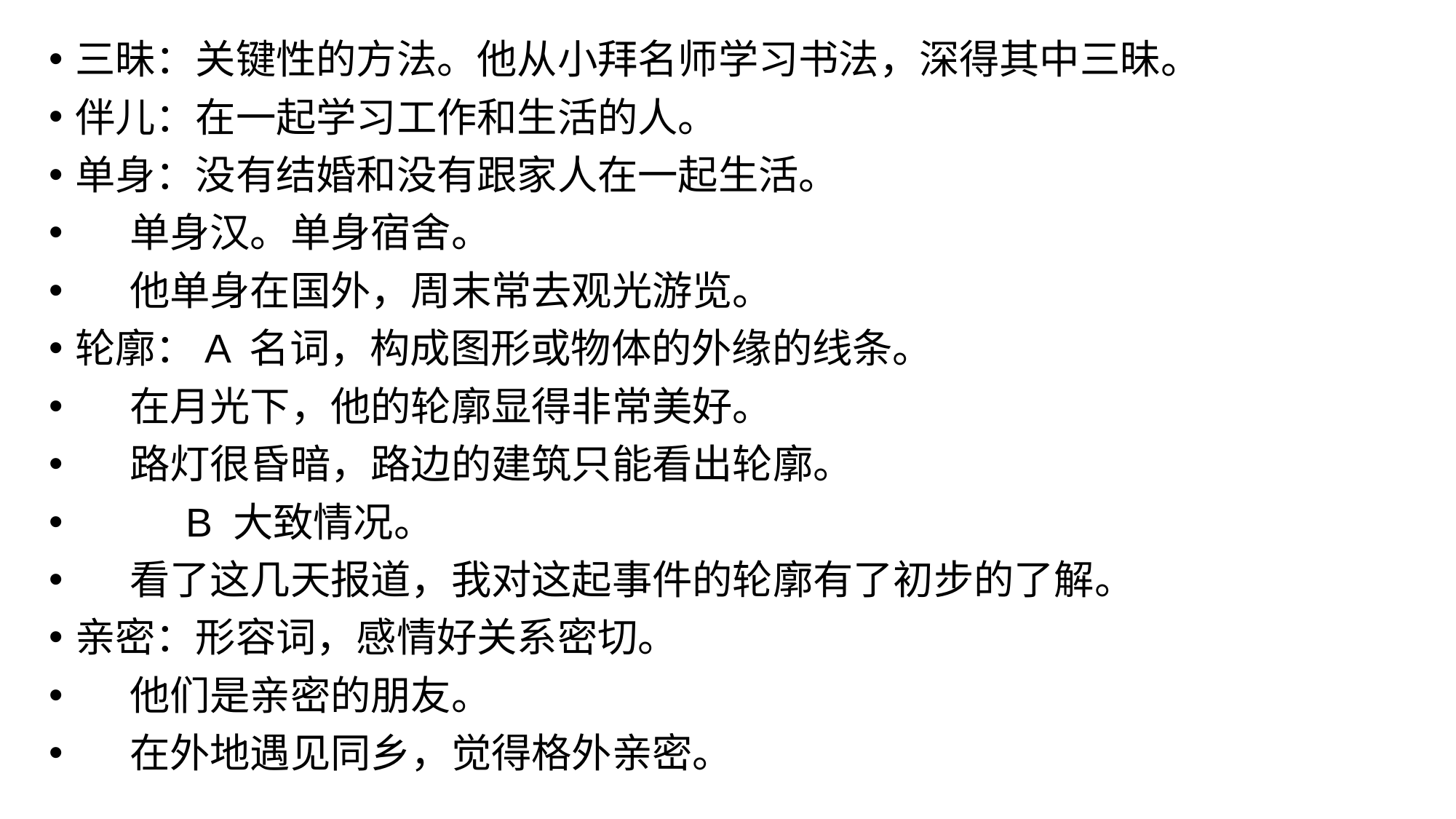

三昧：关键性的方法。他从小拜名师学习书法，深得其中三昧。
伴儿：在一起学习工作和生活的人。
单身：没有结婚和没有跟家人在一起生活。
     单身汉。单身宿舍。
     他单身在国外，周末常去观光游览。
轮廓：A 名词，构成图形或物体的外缘的线条。
     在月光下，他的轮廓显得非常美好。
     路灯很昏暗，路边的建筑只能看出轮廓。
          B 大致情况。
     看了这几天报道，我对这起事件的轮廓有了初步的了解。
亲密：形容词，感情好关系密切。
     他们是亲密的朋友。
     在外地遇见同乡，觉得格外亲密。
#